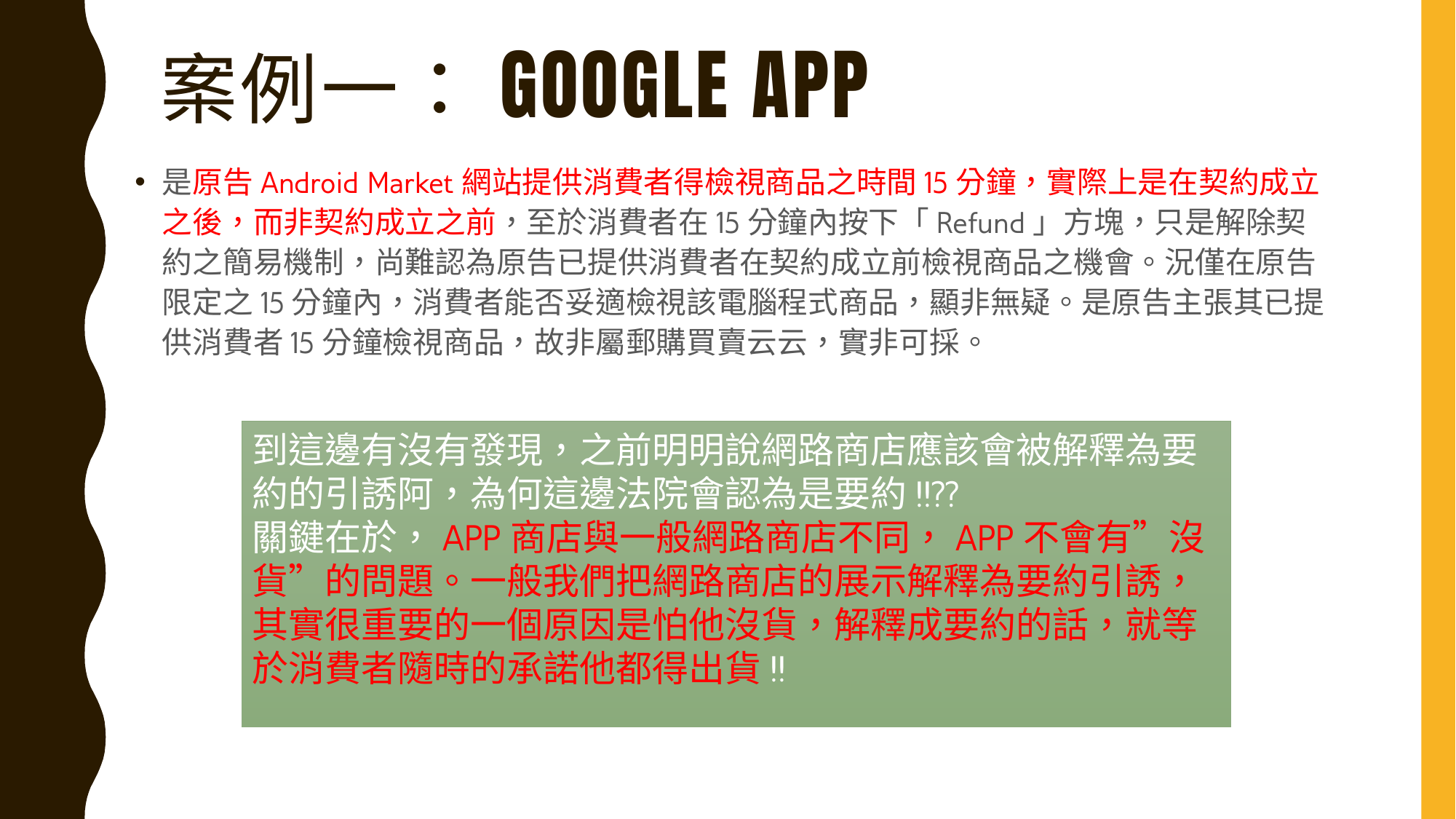

# 案例一：GOOGLE APP
是原告Android Market網站提供消費者得檢視商品之時間15分鐘，實際上是在契約成立之後，而非契約成立之前，至於消費者在15分鐘內按下「Refund」方塊，只是解除契約之簡易機制，尚難認為原告已提供消費者在契約成立前檢視商品之機會。況僅在原告限定之15分鐘內，消費者能否妥適檢視該電腦程式商品，顯非無疑。是原告主張其已提供消費者15分鐘檢視商品，故非屬郵購買賣云云，實非可採。

到這邊有沒有發現，之前明明說網路商店應該會被解釋為要約的引誘阿，為何這邊法院會認為是要約!!??
關鍵在於，APP商店與一般網路商店不同，APP不會有”沒貨”的問題。一般我們把網路商店的展示解釋為要約引誘，其實很重要的一個原因是怕他沒貨，解釋成要約的話，就等於消費者隨時的承諾他都得出貨!!